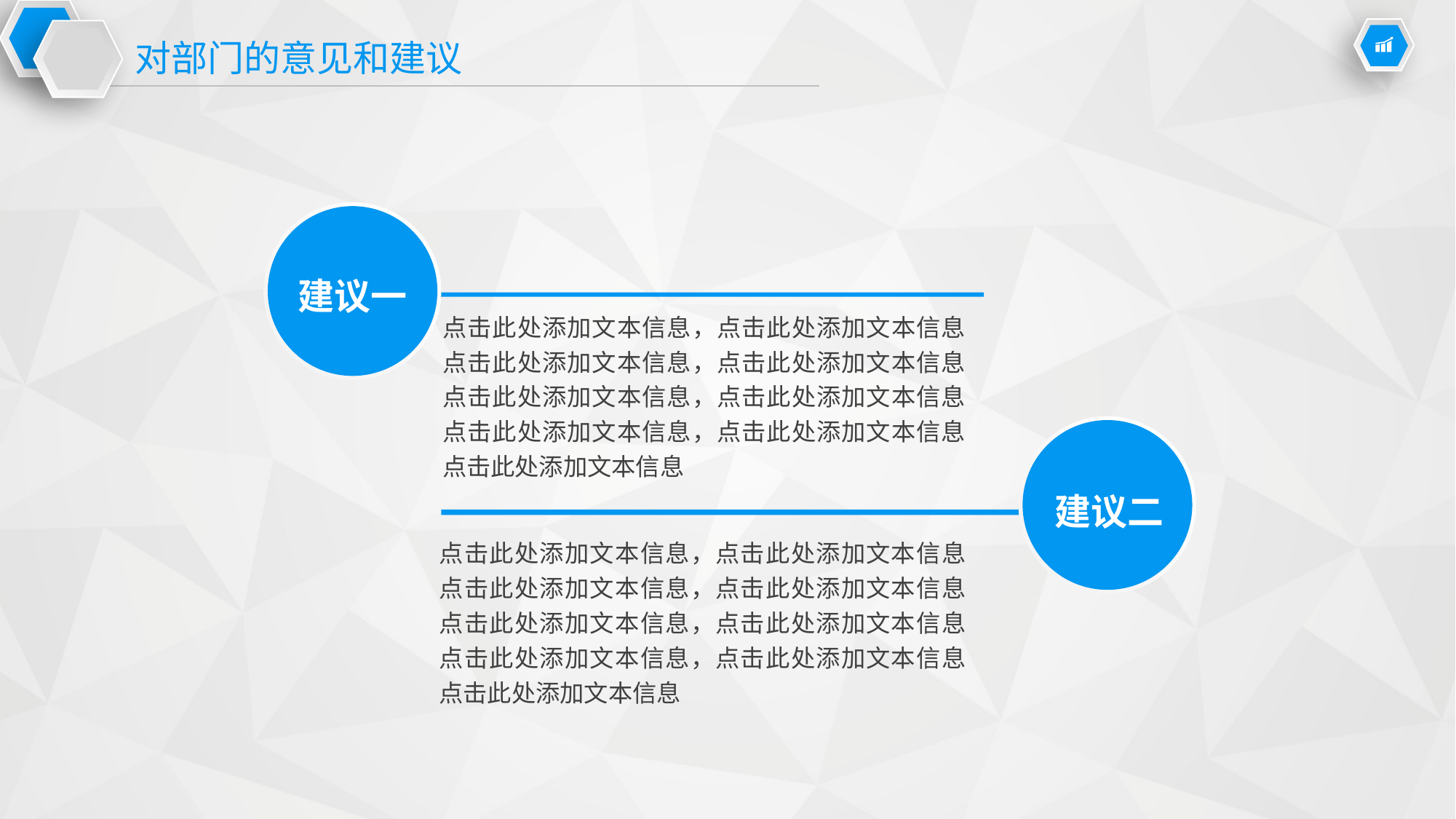

对部门的意见和建议

建议一

点击此处添加文本信息，点击此处添加文本信息点击此处添加文本信息，点击此处添加文本信息点击此处添加文本信息，点击此处添加文本信息点击此处添加文本信息，点击此处添加文本信息点击此处添加文本信息

建议二

点击此处添加文本信息，点击此处添加文本信息点击此处添加文本信息，点击此处添加文本信息点击此处添加文本信息，点击此处添加文本信息点击此处添加文本信息，点击此处添加文本信息点击此处添加文本信息